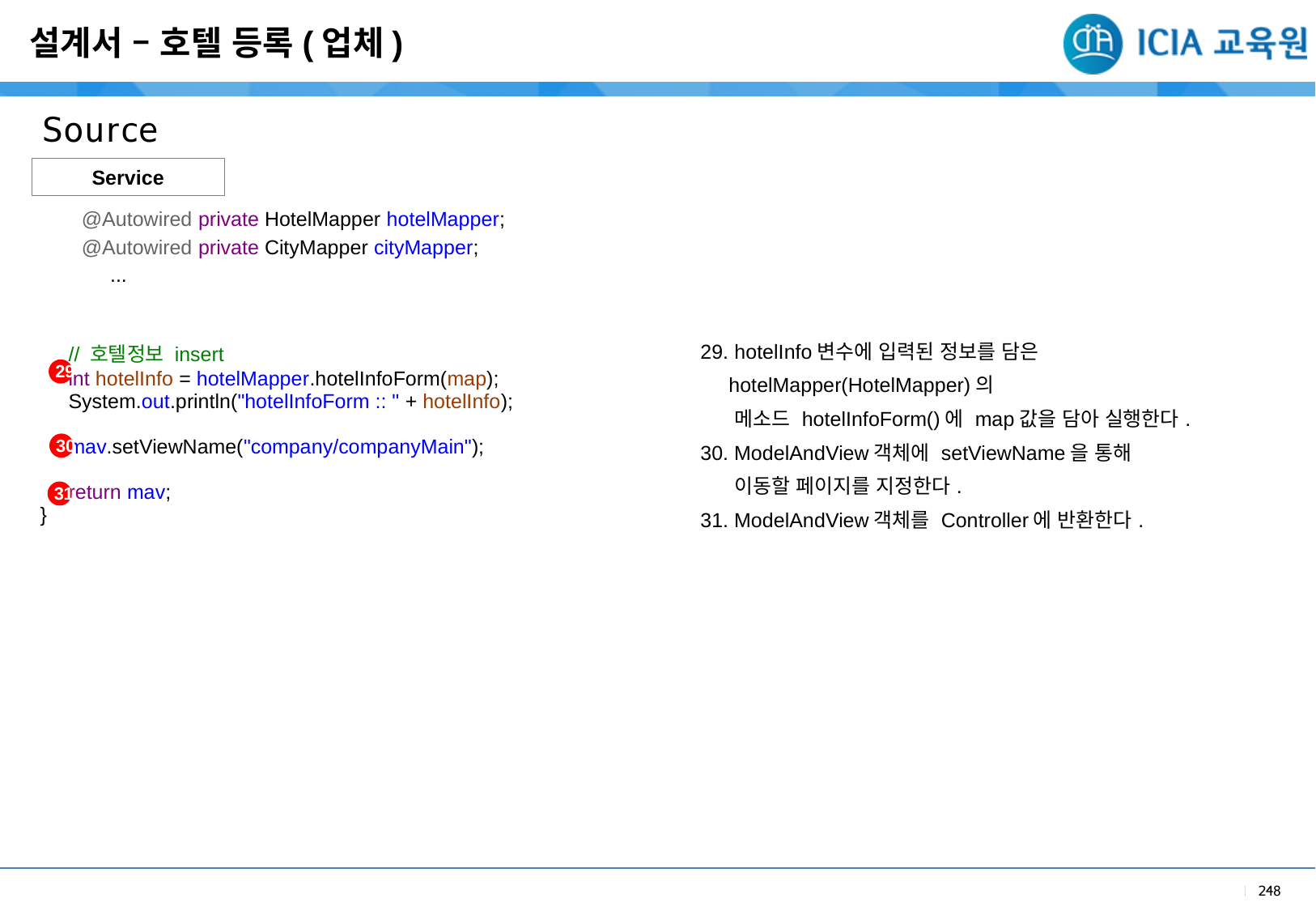

설계서 – 호텔 등록(업체)
Source
Service
@Autowired private HotelMapper hotelMapper;
@Autowired private CityMapper cityMapper;
     ...

|  |
| --- |
| 29. hotelInfo변수에 입력된 정보를 담은 hotelMapper(HotelMapper)의 메소드 hotelInfoForm()에 map값을 담아 실행한다. 30. ModelAndView객체에 setViewName을 통해 이동할 페이지를 지정한다. 31. ModelAndView객체를 Controller에 반환한다. |
|  |
| --- |
| // 호텔정보 insert int hotelInfo = hotelMapper.hotelInfoForm(map); System.out.println("hotelInfoForm :: " + hotelInfo); mav.setViewName("company/companyMain"); return mav; } |
|  |
29

30

31